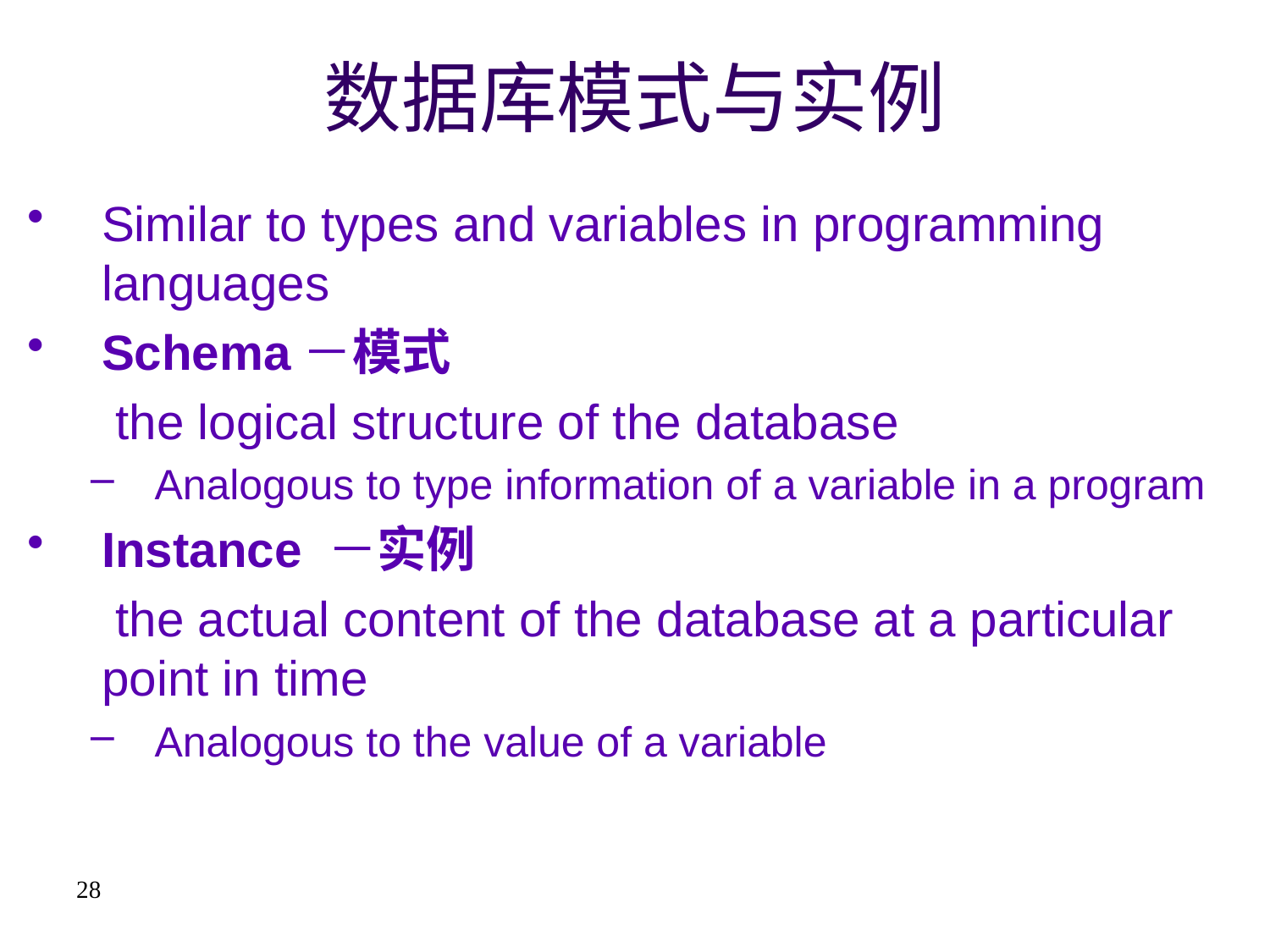

# 数据库模式与实例
Similar to types and variables in programming languages
Schema－模式
	 the logical structure of the database
Analogous to type information of a variable in a program
Instance －实例
	 the actual content of the database at a particular point in time
Analogous to the value of a variable
28